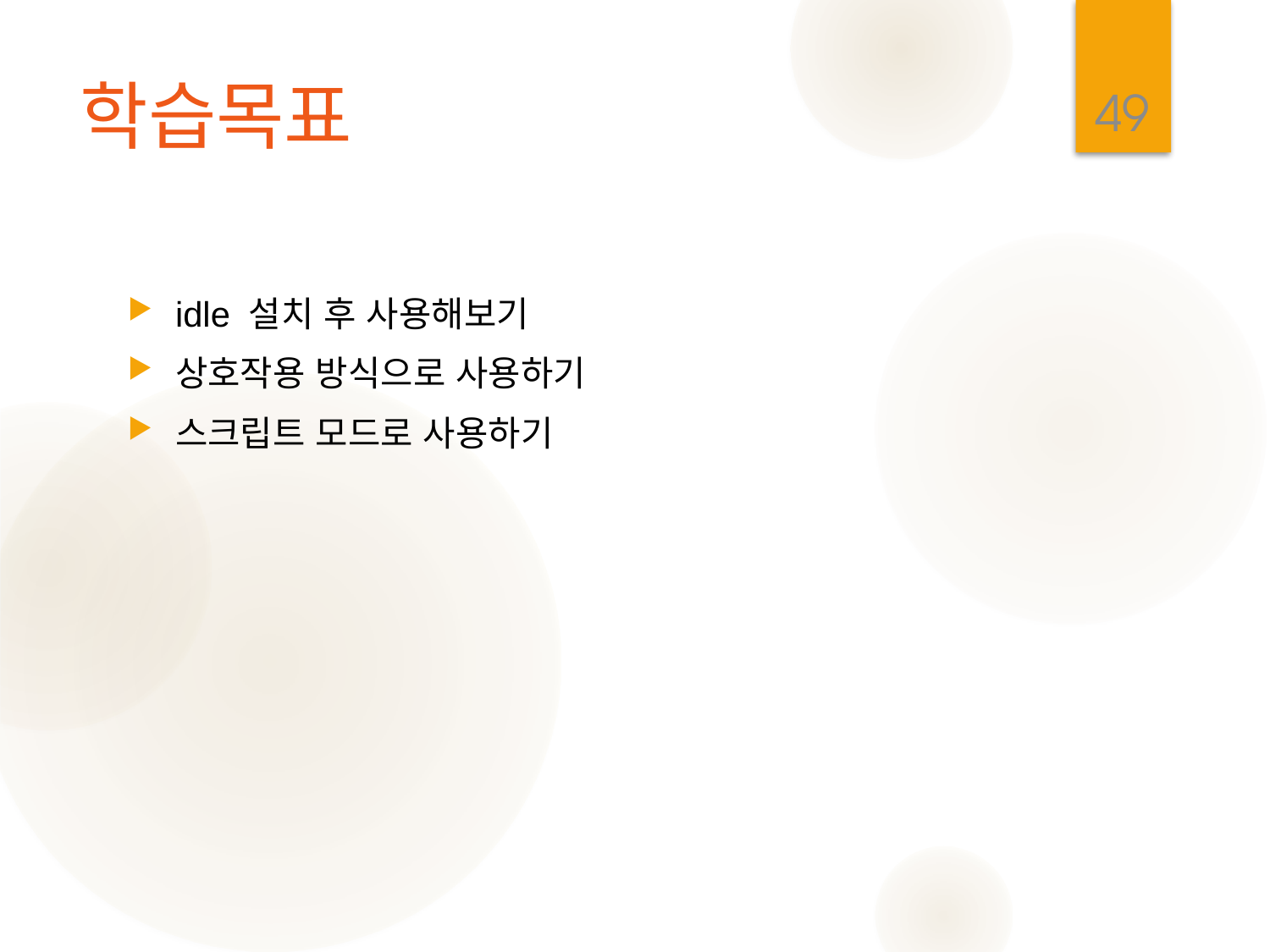

49
# 학습목표
idle 설치 후 사용해보기
상호작용 방식으로 사용하기
스크립트 모드로 사용하기